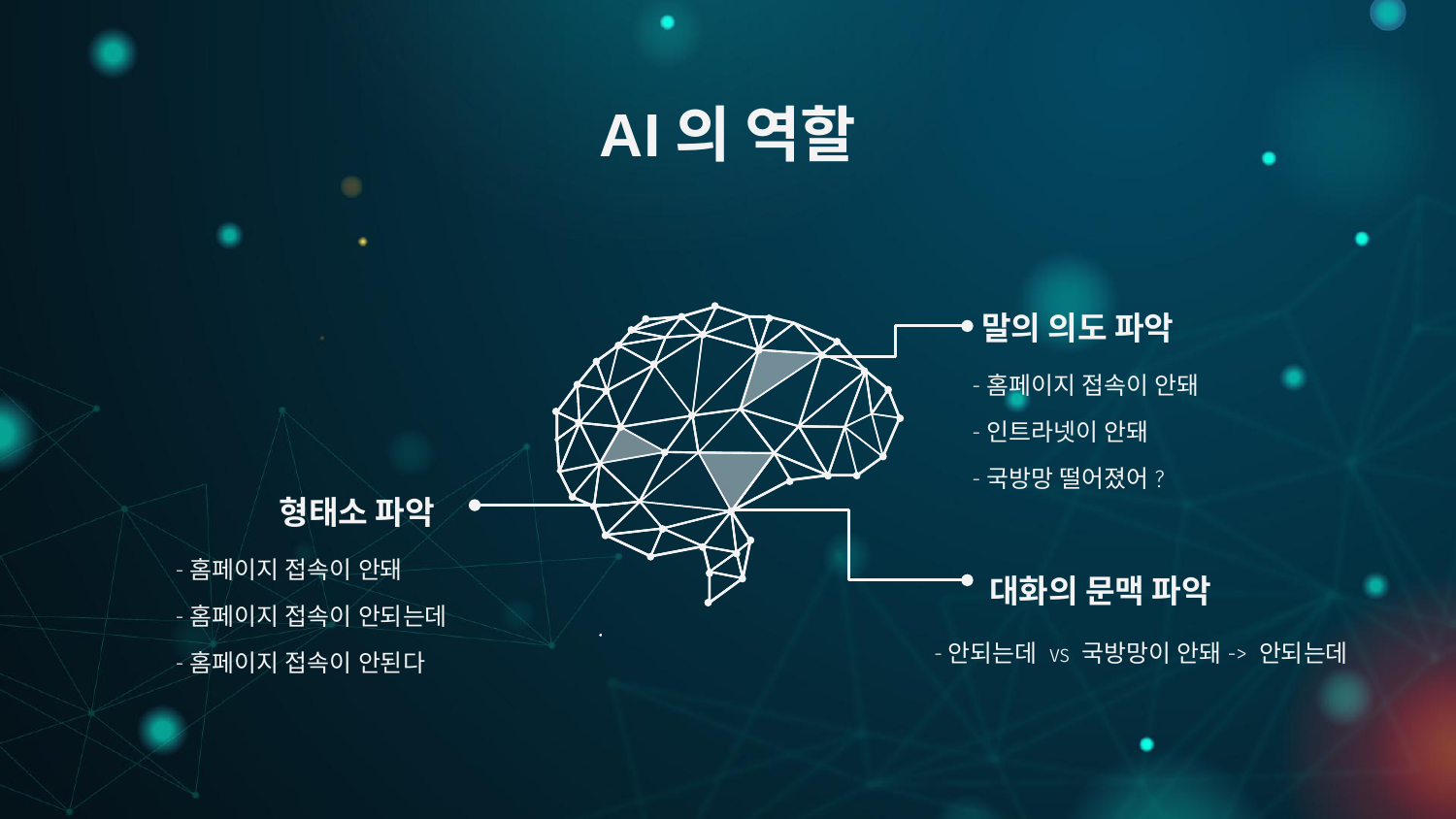

# AI의 역할
말의 의도 파악

-홈페이지 접속이 안돼
-인트라넷이 안돼
-국방망 떨어졌어?

형태소 파악
대화의 문맥 파악
-홈페이지 접속이 안돼
-홈페이지 접속이 안되는데
-홈페이지 접속이 안된다

-안되는데 vs 국방망이 안돼-> 안되는데